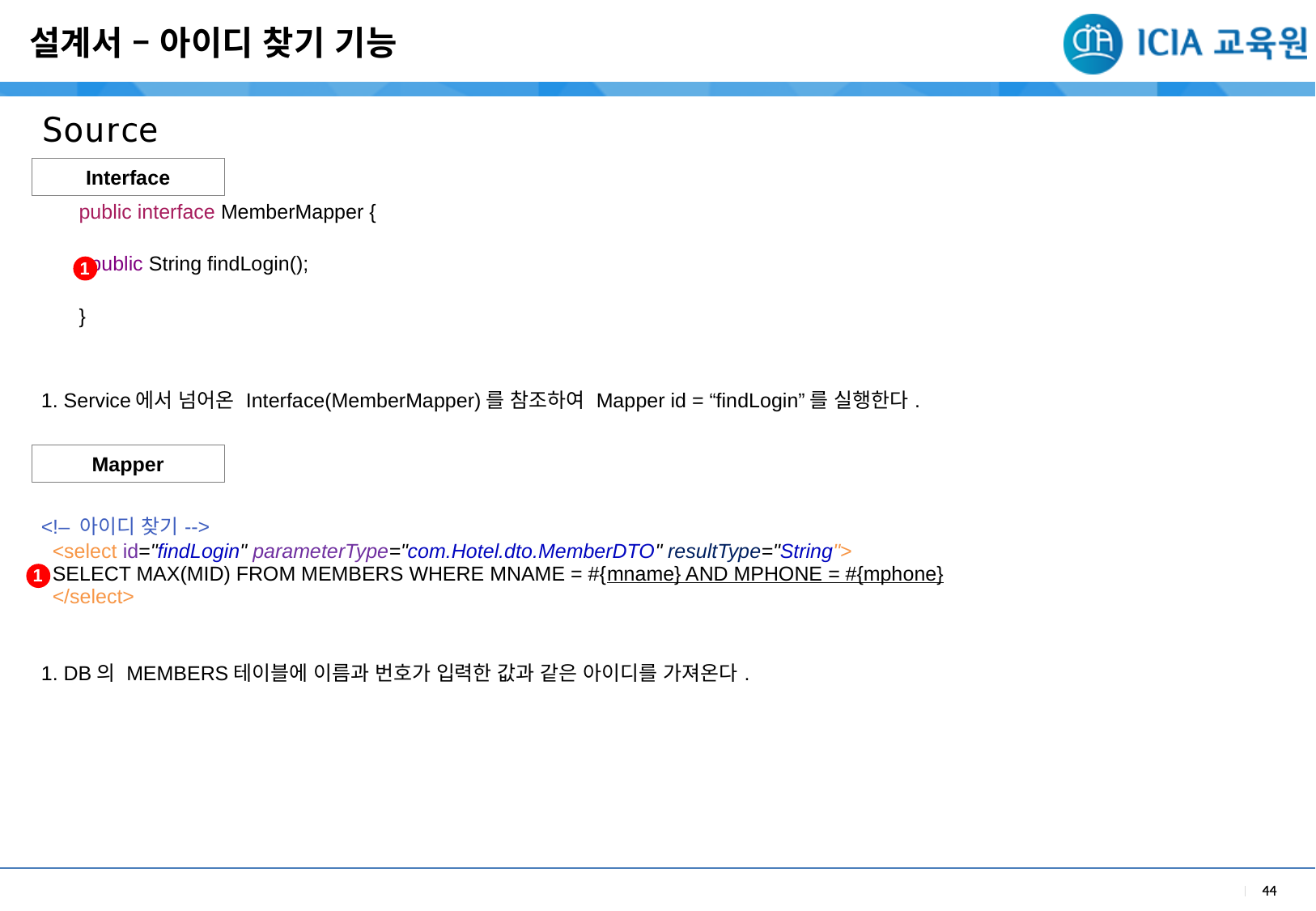

설계서 – 아이디 찾기 기능
Source
Interface
| public interface MemberMapper { public String findLogin(); } |
| --- |
| 1. Service에서 넘어온 Interface(MemberMapper)를 참조하여 Mapper id = “findLogin”를 실행한다. |
1

Mapper
| <!– 아이디 찾기--> <select id="findLogin" parameterType="com.Hotel.dto.MemberDTO" resultType="String"> SELECT MAX(MID) FROM MEMBERS WHERE MNAME = #{mname} AND MPHONE = #{mphone} </select> |
| --- |
| 1. DB의 MEMBERS테이블에 이름과 번호가 입력한 값과 같은 아이디를 가져온다. |
1